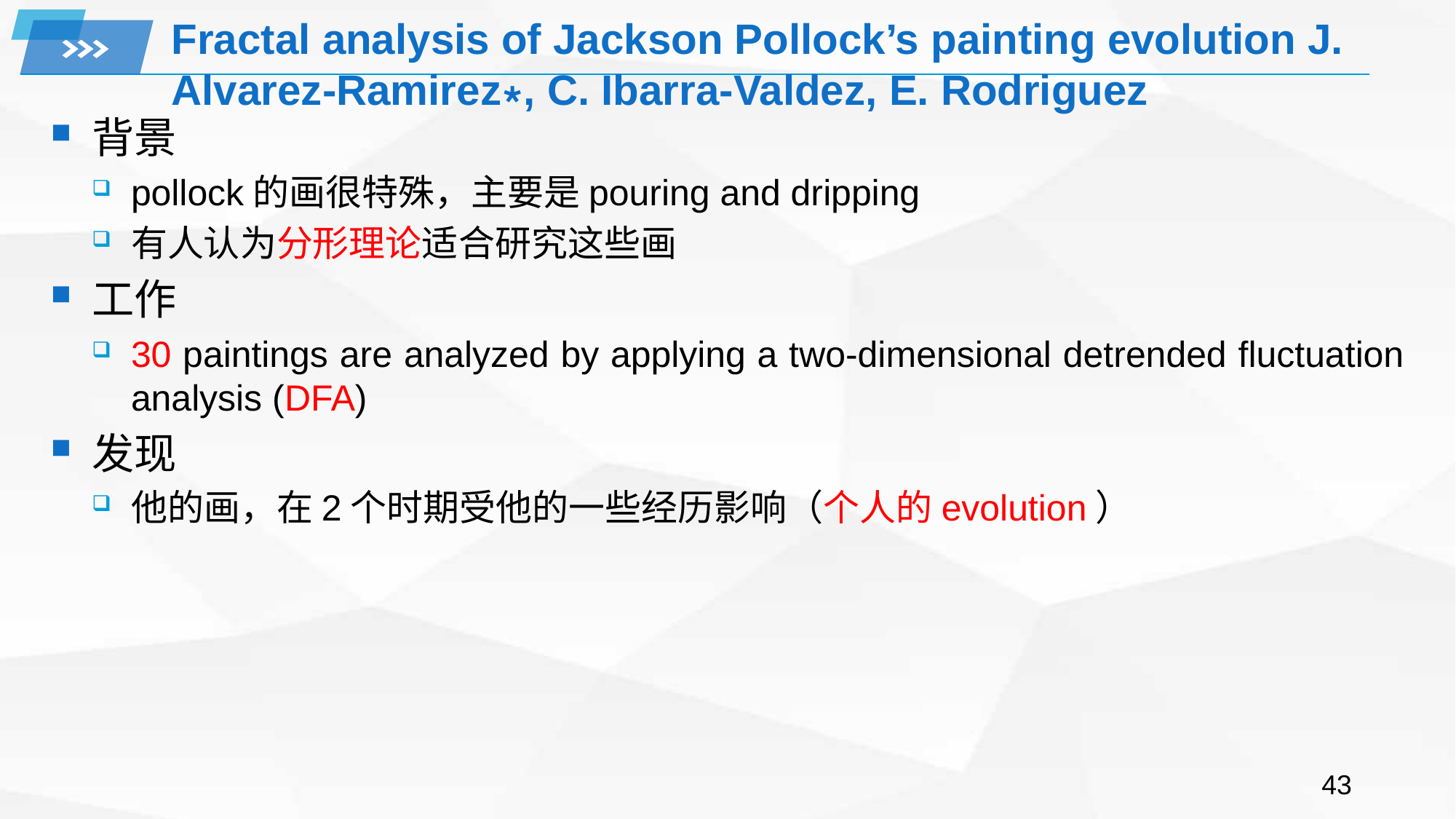

# Fractal analysis of Jackson Pollock’s painting evolution J. Alvarez-Ramirez∗, C. Ibarra-Valdez, E. Rodriguez
背景
pollock的画很特殊，主要是pouring and dripping
有人认为分形理论适合研究这些画
工作
30 paintings are analyzed by applying a two-dimensional detrended fluctuation analysis (DFA)
发现
他的画，在2个时期受他的一些经历影响（个人的evolution）